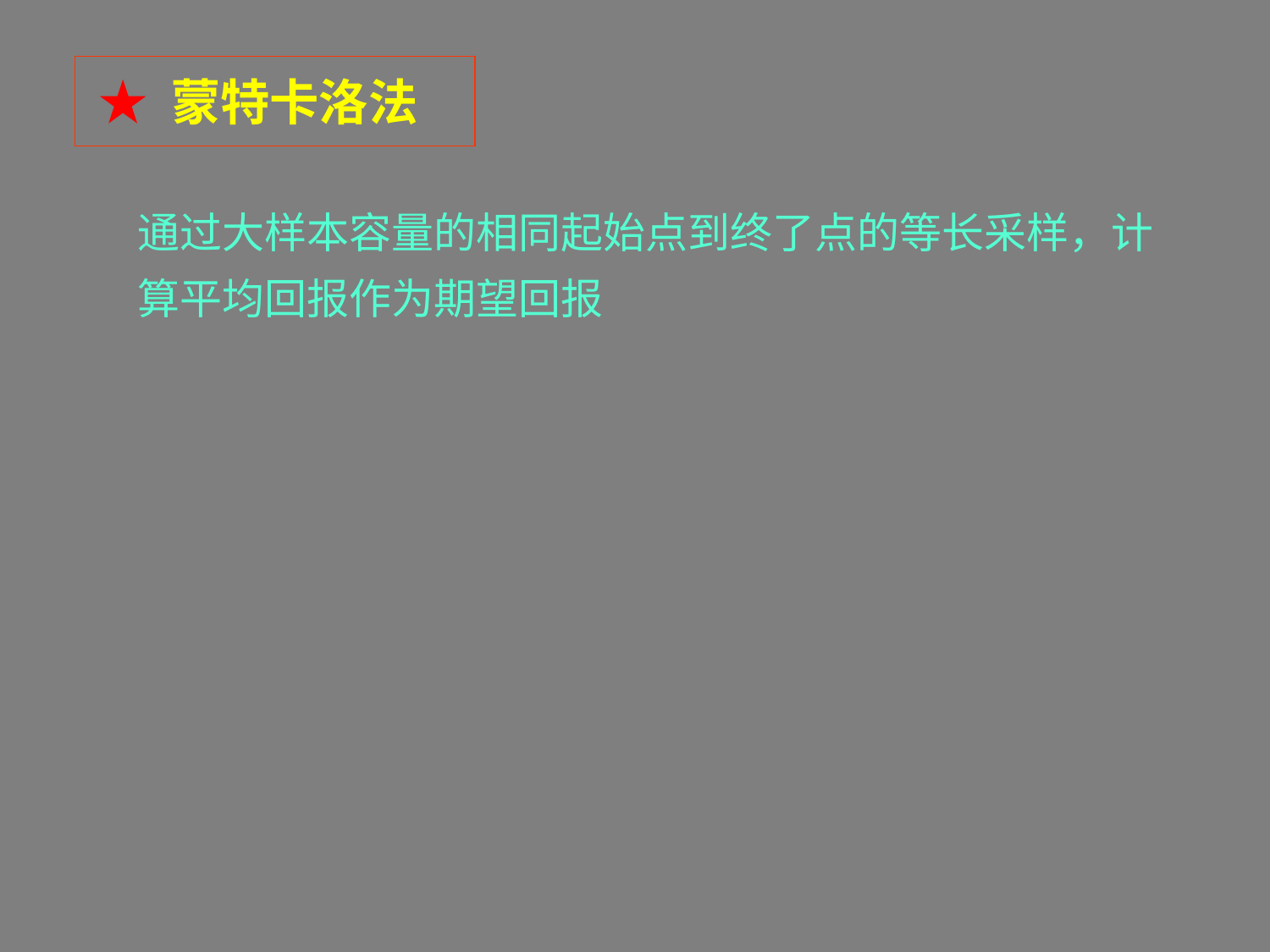

# ★ 蒙特卡洛法
通过大样本容量的相同起始点到终了点的等长采样，计算平均回报作为期望回报